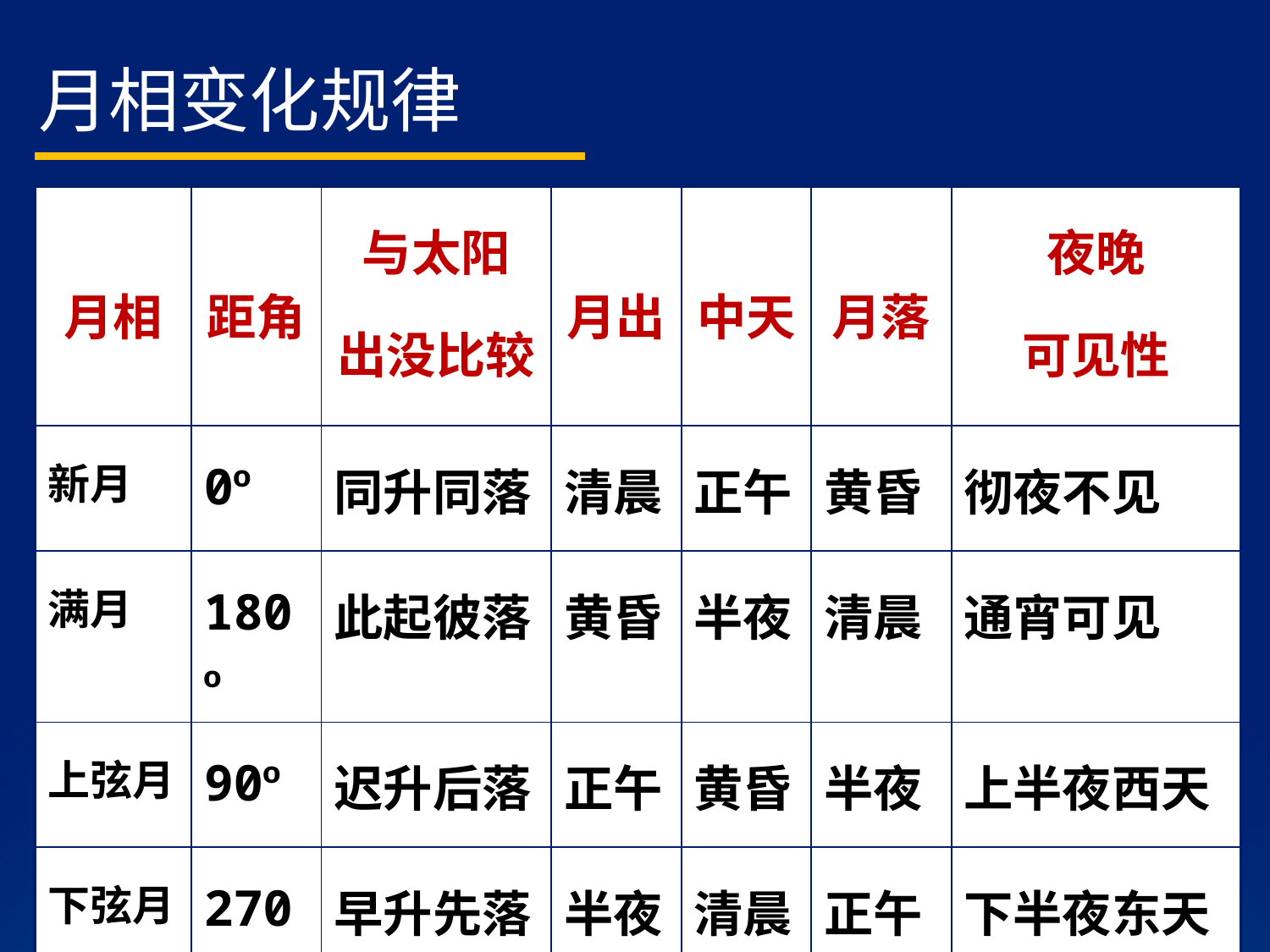

月相变化规律
| 月相 | 距角 | 与太阳 出没比较 | 月出 | 中天 | 月落 | 夜晚 可见性 |
| --- | --- | --- | --- | --- | --- | --- |
| 新月 | 0º | 同升同落 | 清晨 | 正午 | 黄昏 | 彻夜不见 |
| 满月 | 180º | 此起彼落 | 黄昏 | 半夜 | 清晨 | 通宵可见 |
| 上弦月 | 90º | 迟升后落 | 正午 | 黄昏 | 半夜 | 上半夜西天 |
| 下弦月 | 270º | 早升先落 | 半夜 | 清晨 | 正午 | 下半夜东天 |